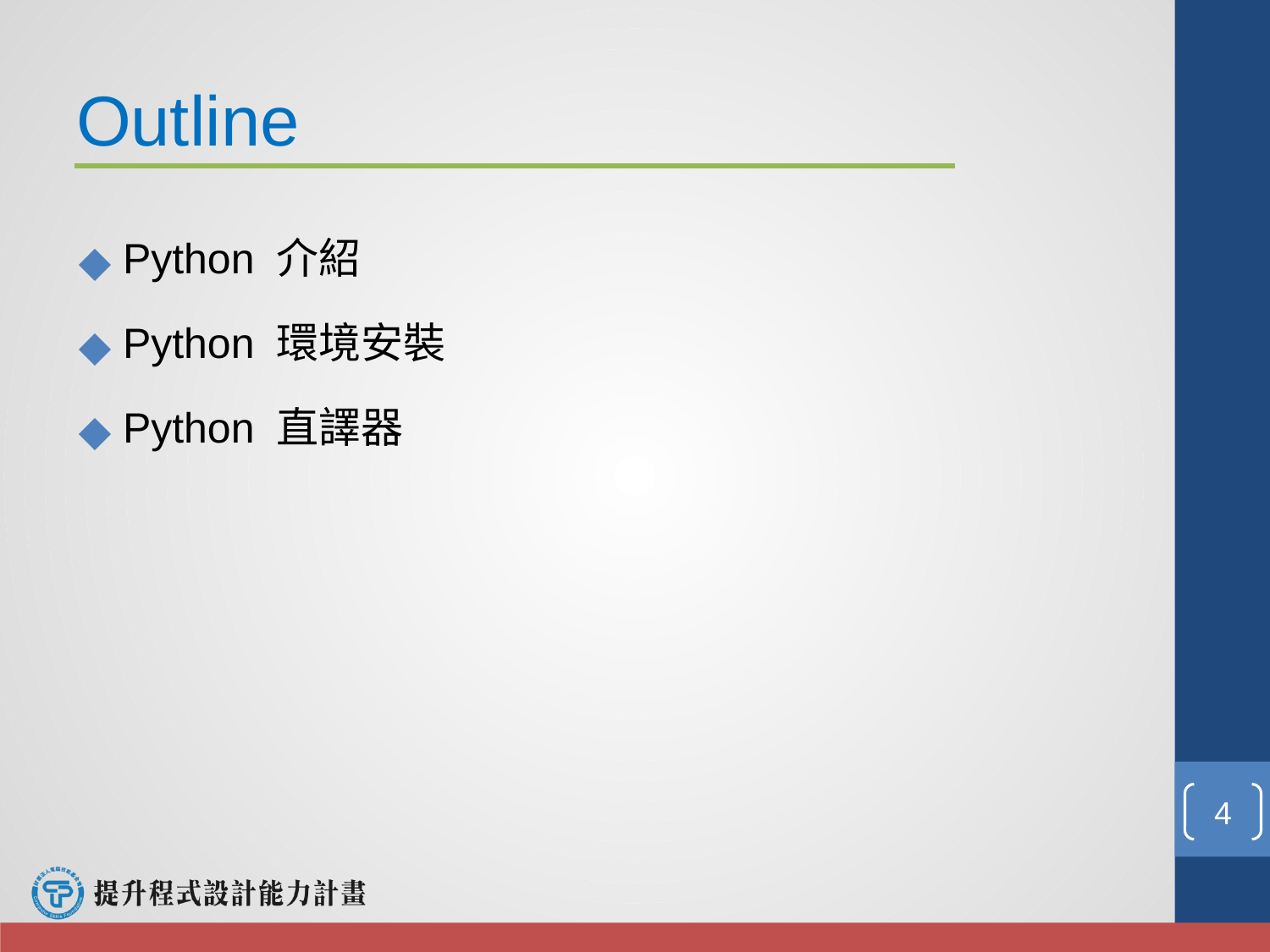

Outline
 Python 介紹
 Python 環境安裝
 Python 直譯器

4